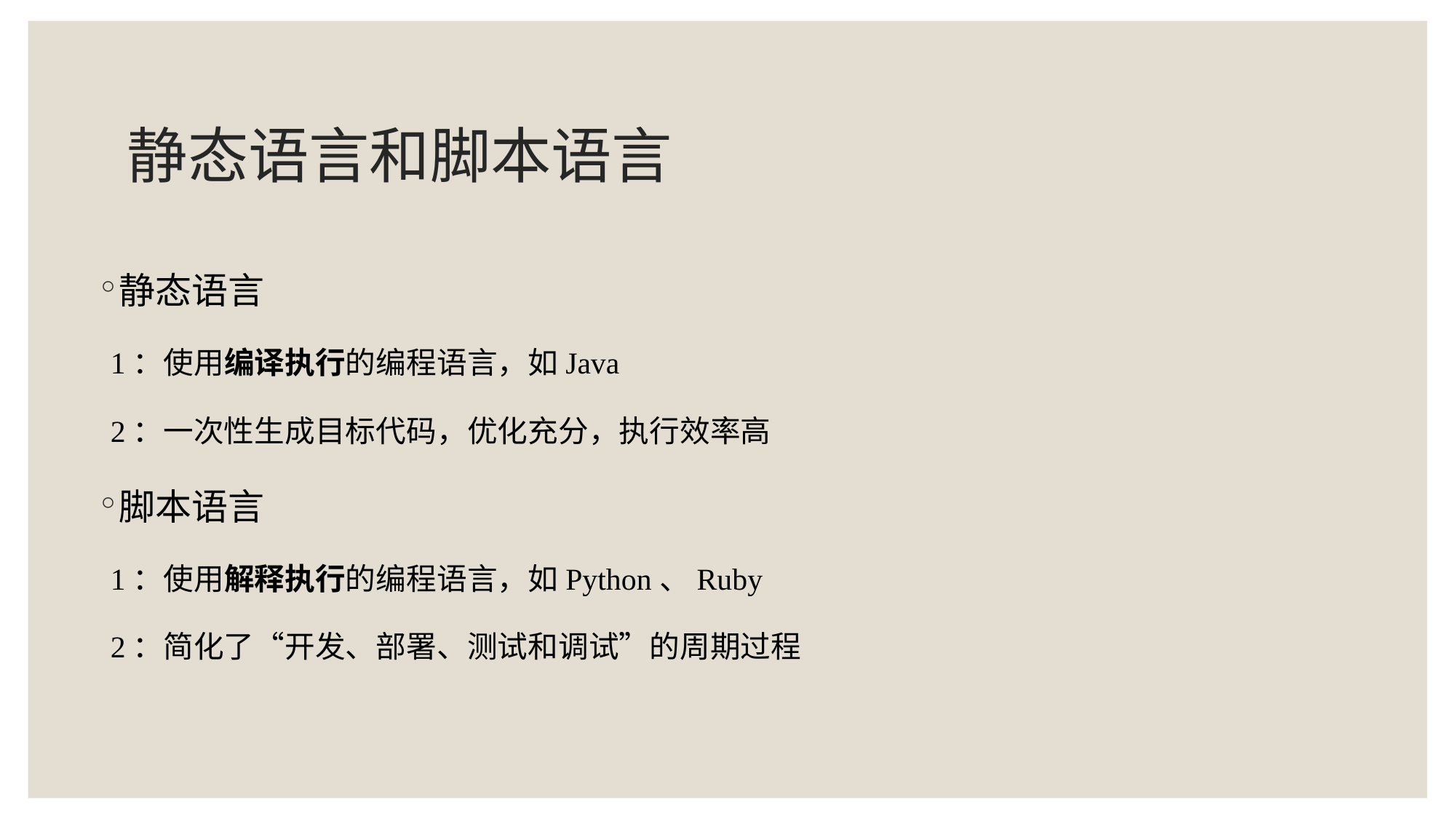

# 静态语言和脚本语言
静态语言
1：使用编译执行的编程语言，如Java
2：一次性生成目标代码，优化充分，执行效率高
脚本语言
1：使用解释执行的编程语言，如Python、Ruby
2：简化了“开发、部署、测试和调试”的周期过程